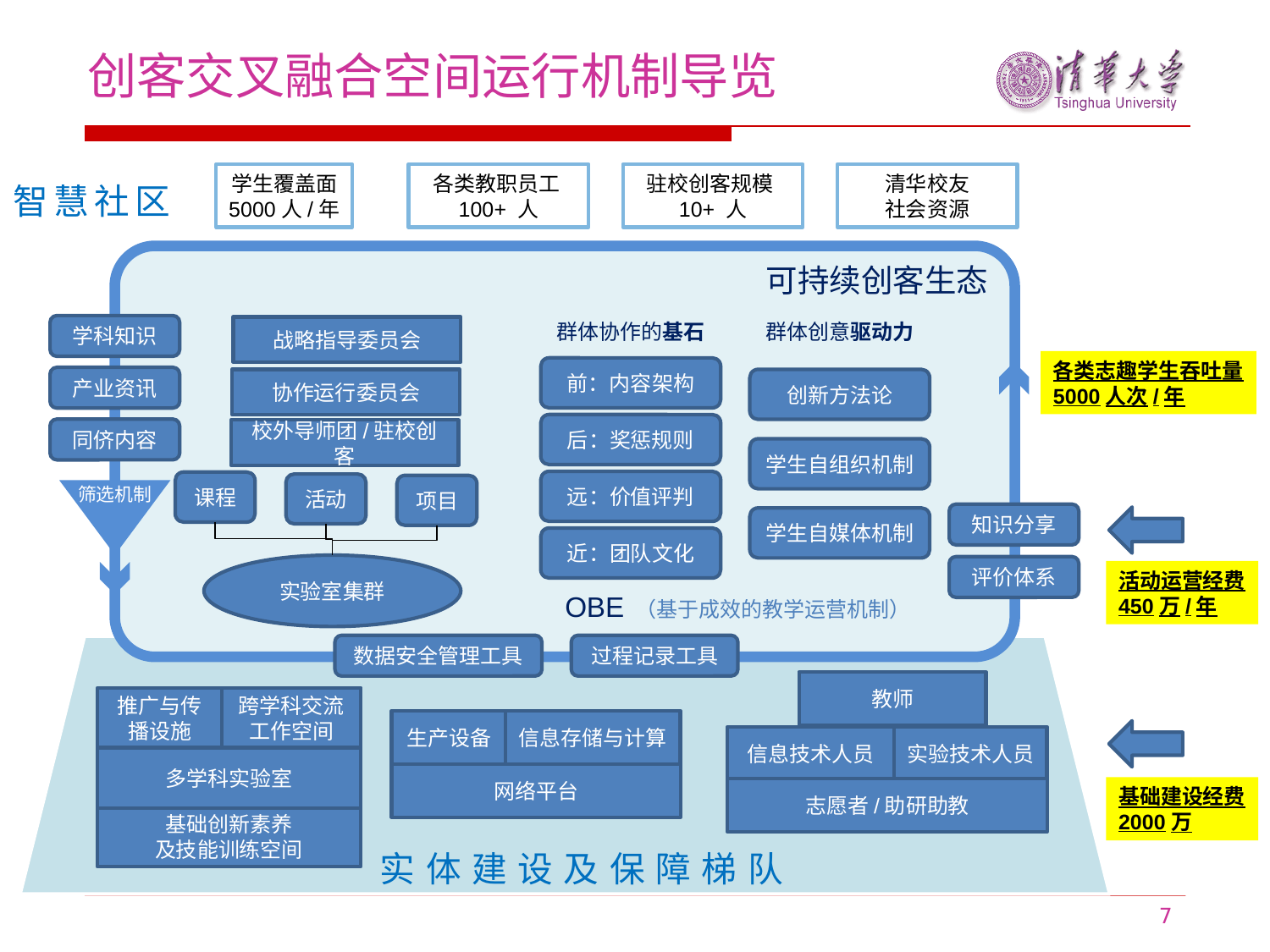

# 创客交叉融合空间运行机制导览
学生覆盖面
5000人/年
各类教职员工100+ 人
驻校创客规模10+ 人
清华校友
社会资源
智慧社区

可持续创客生态
群体协作的基石
前：内容架构
后：奖惩规则
远：价值评判
近：团队文化
群体创意驱动力
创新方法论
学生自组织机制
学生自媒体机制
学科知识
产业资讯
同侪内容
筛选机制

战略指导委员会
协作运行委员会
校外导师团/驻校创客
各类志趣学生吞吐量
5000人次/年

课程
活动
项目

知识分享
实验室集群
评价体系
活动运营经费
450万/年
OBE （基于成效的教学运营机制）
数据安全管理工具
过程记录工具

教师
信息技术人员
实验技术人员
志愿者/助研助教
推广与传播设施
跨学科交流工作空间
多学科实验室
基础创新素养
及技能训练空间

生产设备
信息存储与计算
网络平台
基础建设经费
2000万
实体建设及保障梯队
7